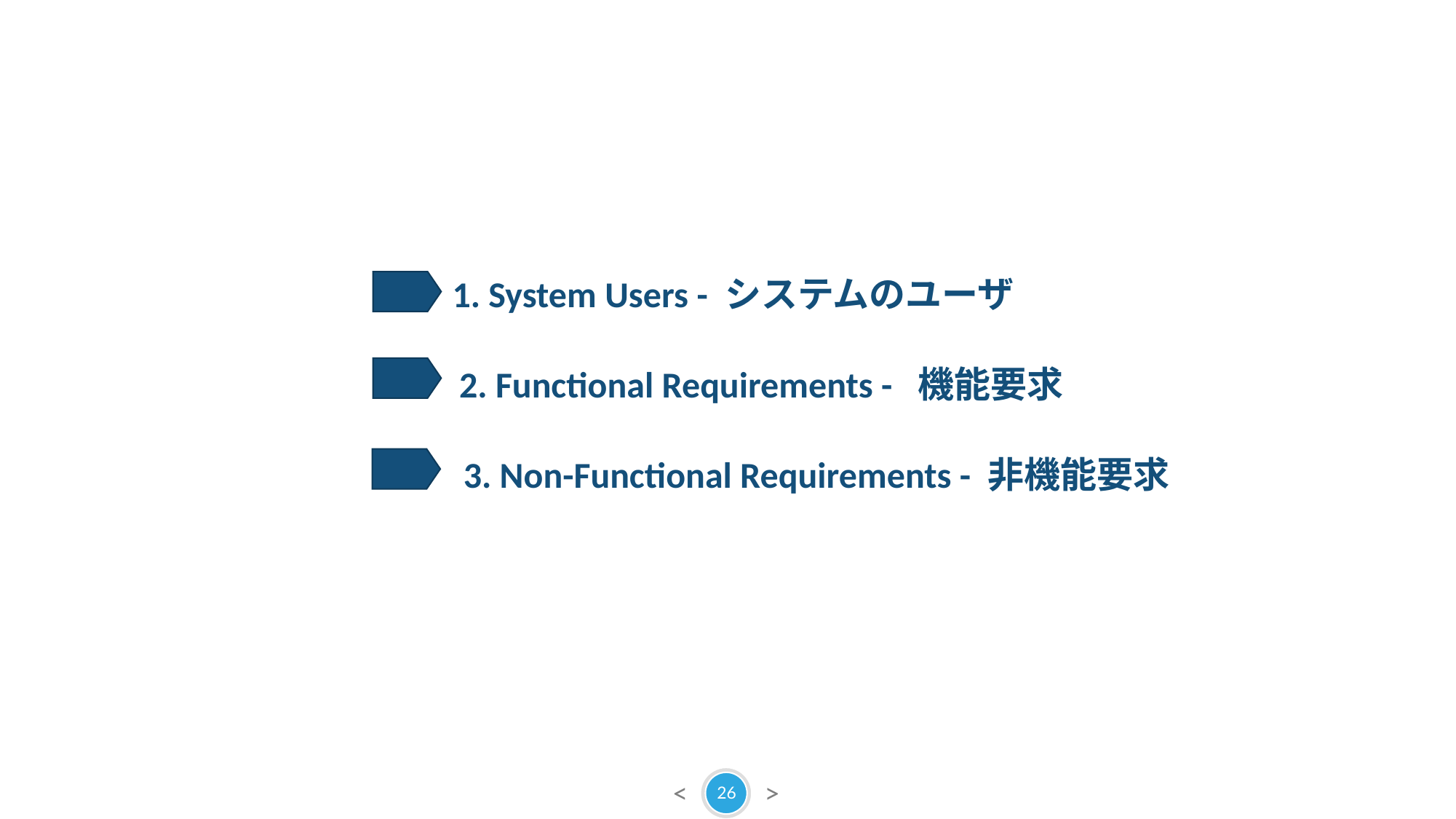

1. System Users - システムのユーザ

2. Functional Requirements -  機能要求

3. Non-Functional Requirements - 非機能要求
26